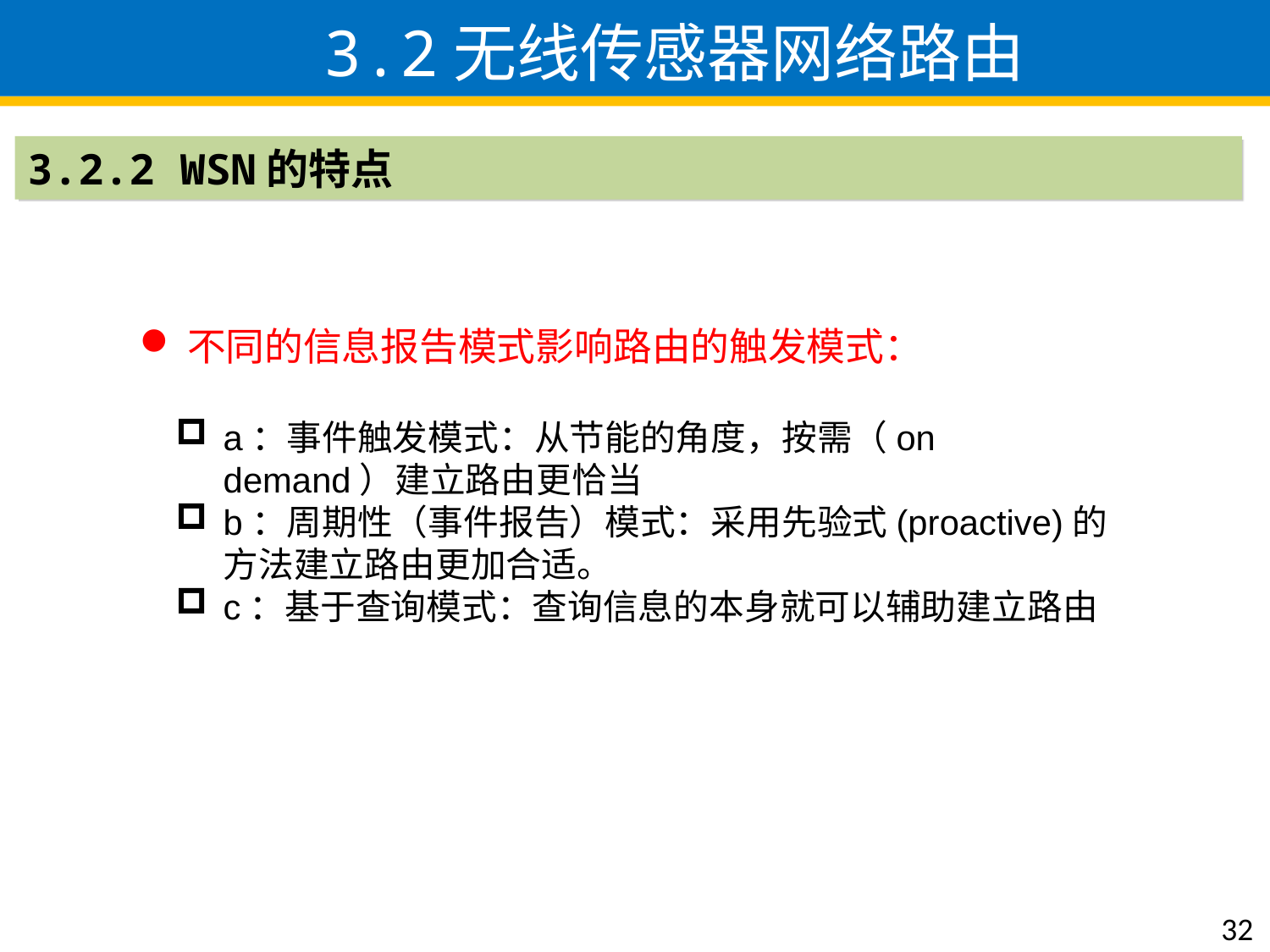

3.2无线传感器网络路由
3.2.2 WSN的特点
不同的信息报告模式影响路由的触发模式：

a：事件触发模式：从节能的角度，按需（on demand）建立路由更恰当
b：周期性（事件报告）模式：采用先验式(proactive)的方法建立路由更加合适。
c：基于查询模式：查询信息的本身就可以辅助建立路由
32